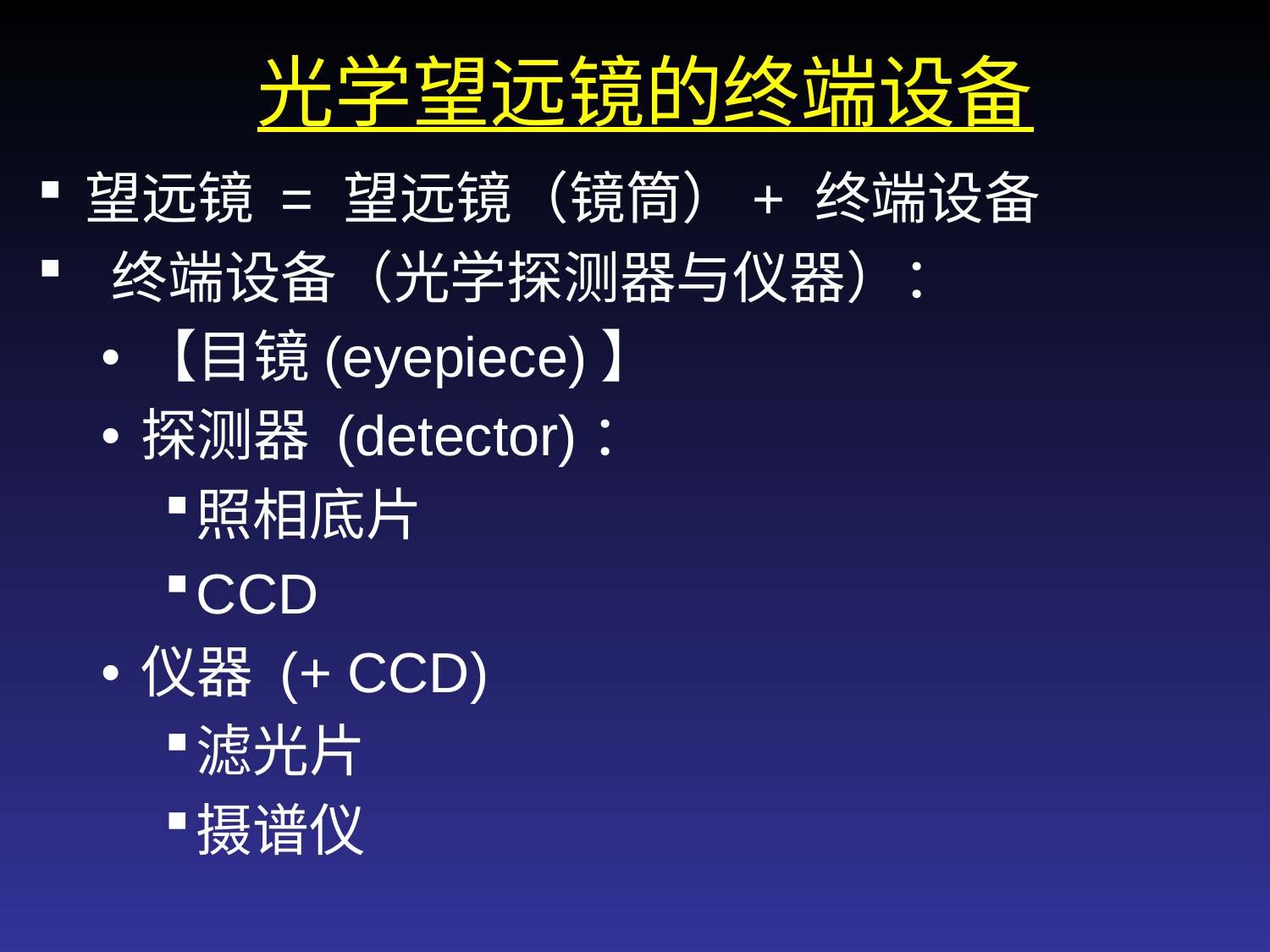

光学望远镜的终端设备
望远镜 = 望远镜（镜筒）+ 终端设备
 终端设备（光学探测器与仪器）：
【目镜(eyepiece)】
探测器 (detector)：
照相底片
CCD
仪器 (+ CCD)
滤光片
摄谱仪